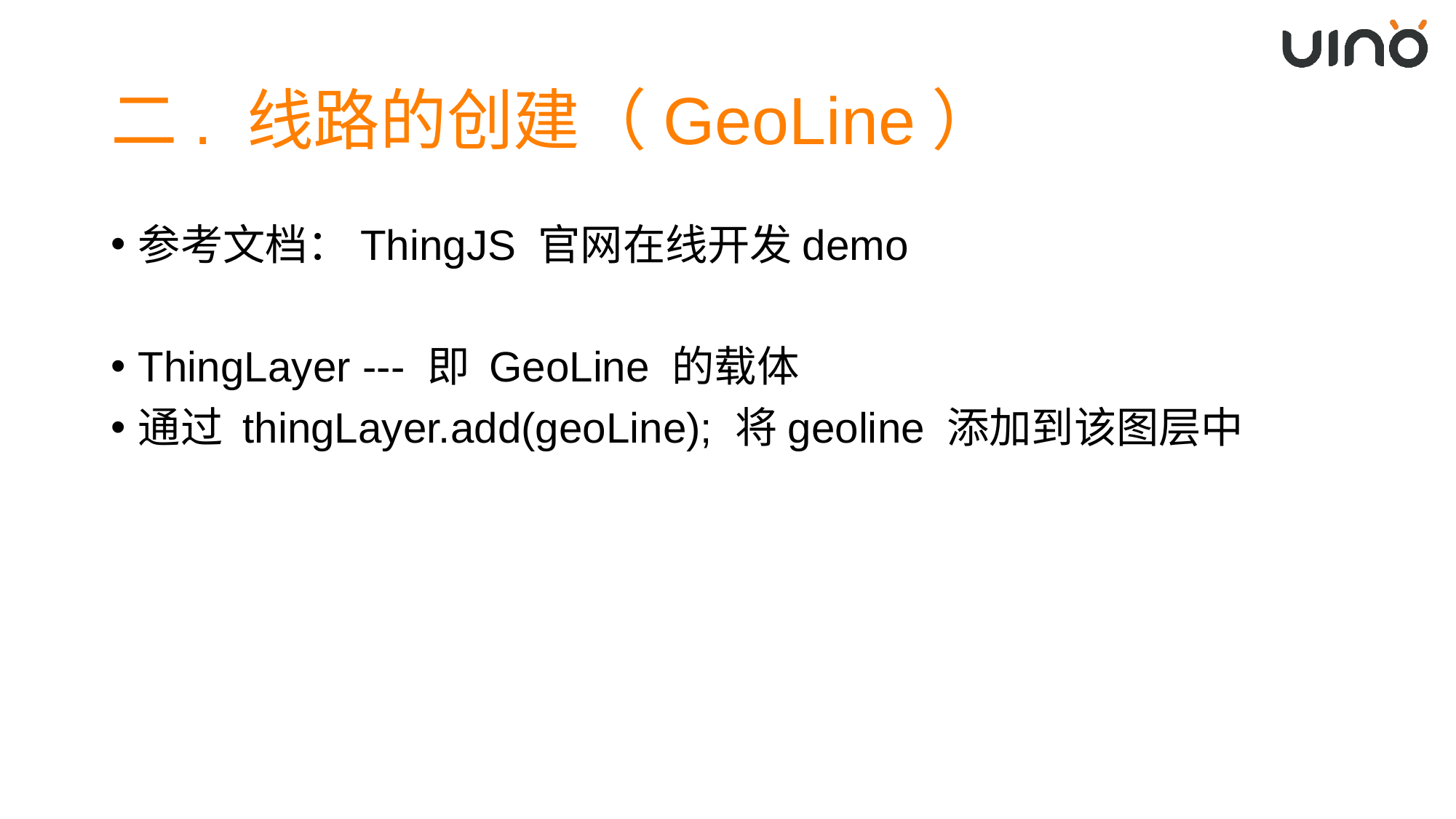

# 二. 线路的创建（GeoLine）
参考文档：ThingJS 官网在线开发demo

ThingLayer --- 即 GeoLine 的载体
通过 thingLayer.add(geoLine); 将geoline 添加到该图层中